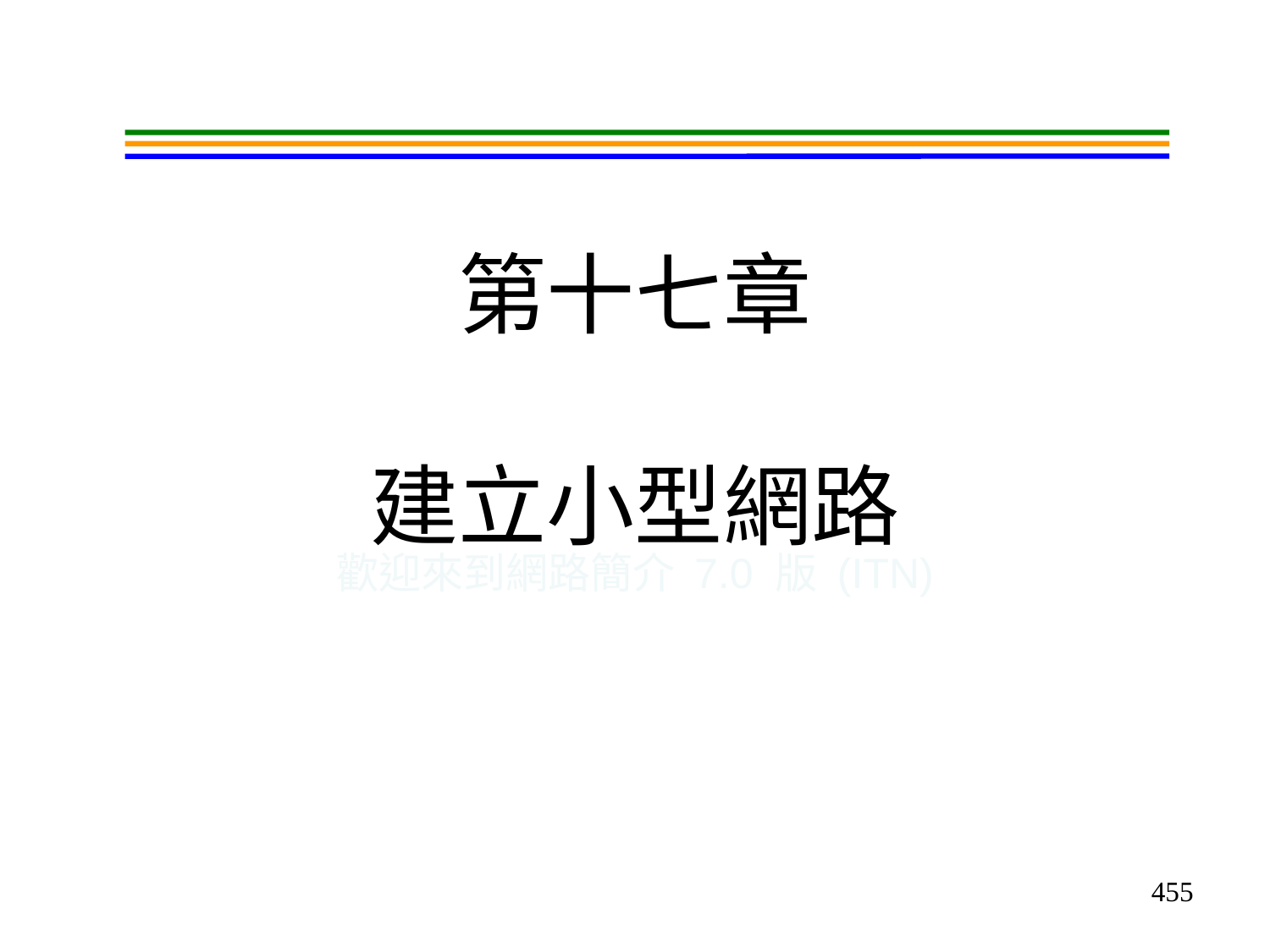

# 第十七章 建立小型網路
歡迎來到網路簡介 7.0 版 (ITN)

455